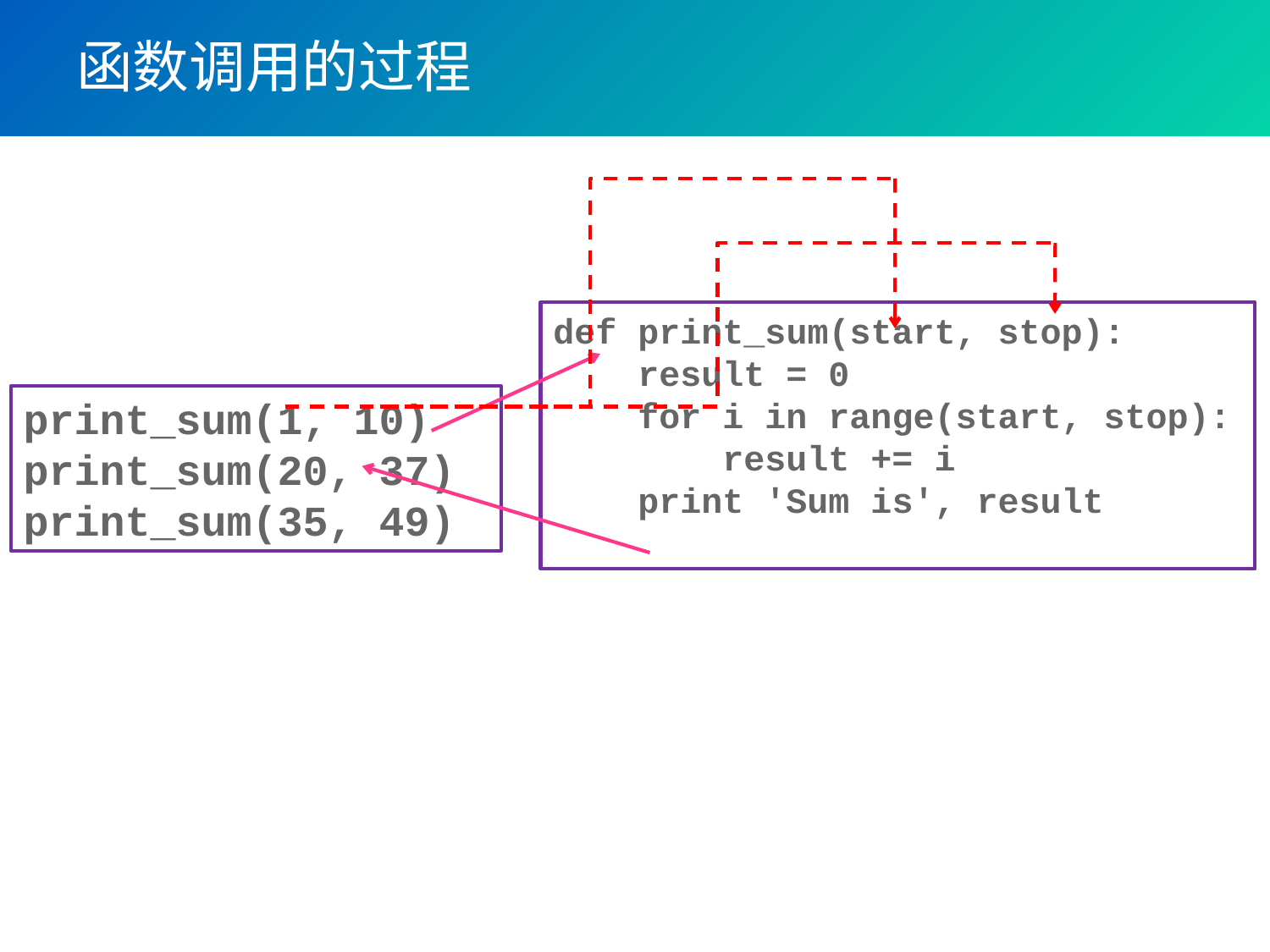

# 函数调用的过程
def print_sum(start, stop):
    result = 0
    for i in range(start, stop):
        result += i
    print 'Sum is', result

print_sum(1, 10)
print_sum(20, 37)
print_sum(35, 49)